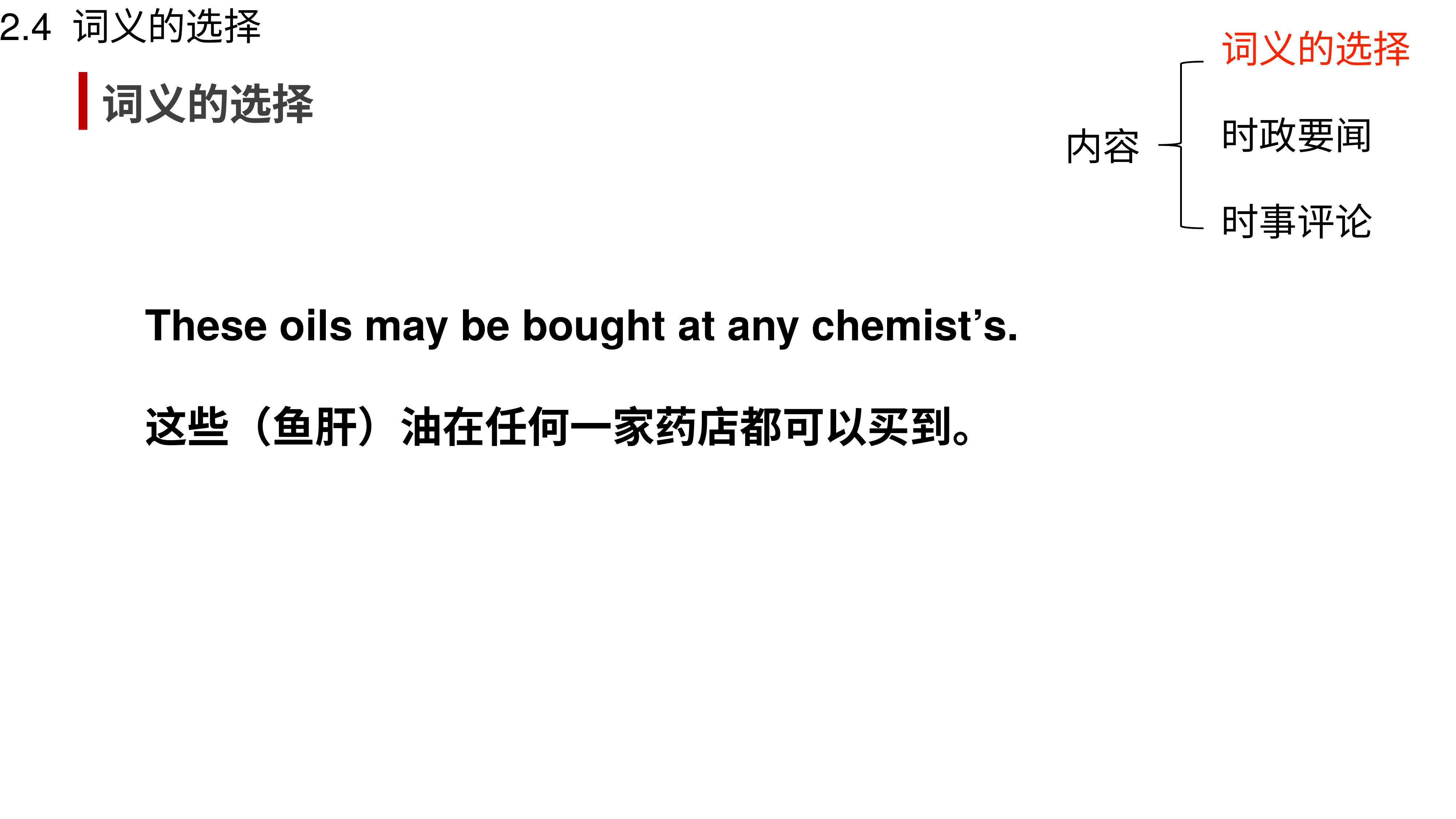

2.4 词义的选择
词义的选择

词义的选择

时政要闻
内容
时事评论
These oils may be bought at any chemist’s.
这些（鱼肝）油在任何一家药店都可以买到。